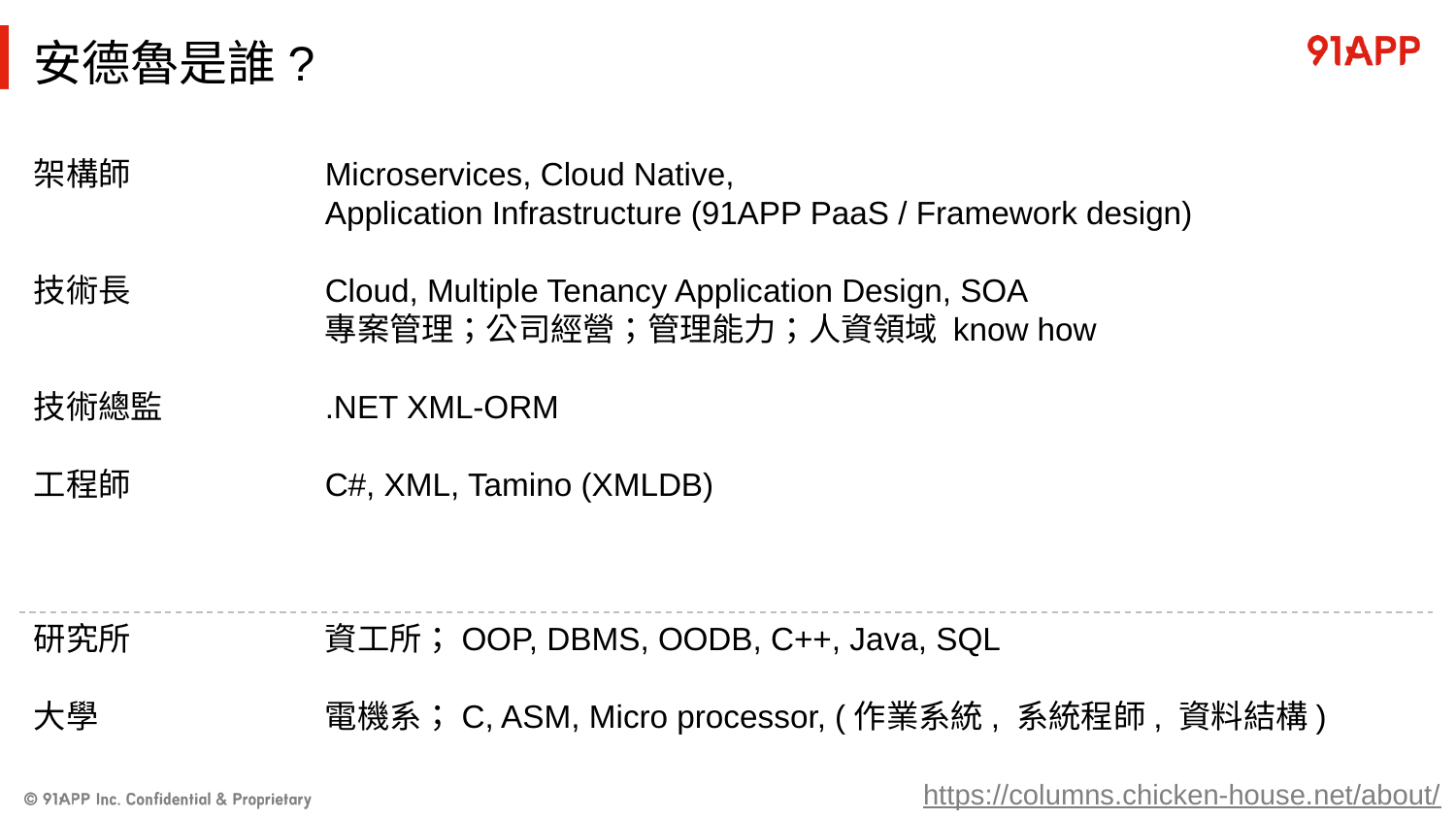

# 安德魯是誰?

架構師		Microservices, Cloud Native,
		Application Infrastructure (91APP PaaS / Framework design)

技術長		Cloud, Multiple Tenancy Application Design, SOA
		專案管理；公司經營；管理能力；人資領域 know how

技術總監		.NET XML-ORM

工程師		C#, XML, Tamino (XMLDB)

研究所		資工所；OOP, DBMS, OODB, C++, Java, SQL

大學		電機系；C, ASM, Micro processor, (作業系統, 系統程師, 資料結構)
https://columns.chicken-house.net/about/